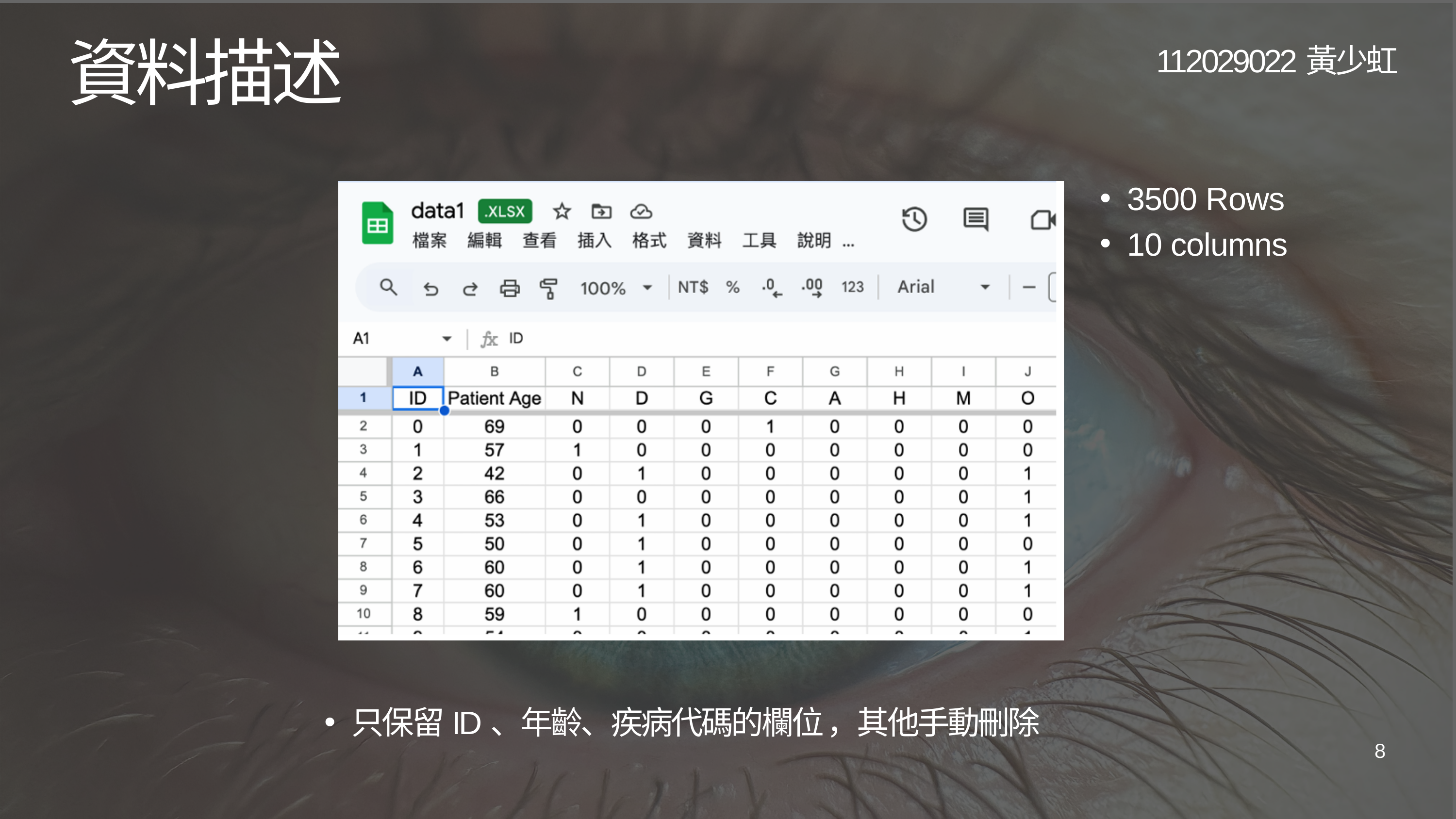

112029022黃少虹
資料描述
3500 Rows
10 columns

只保留ID、年齡、疾病代碼的欄位 ，其他手動刪除
8